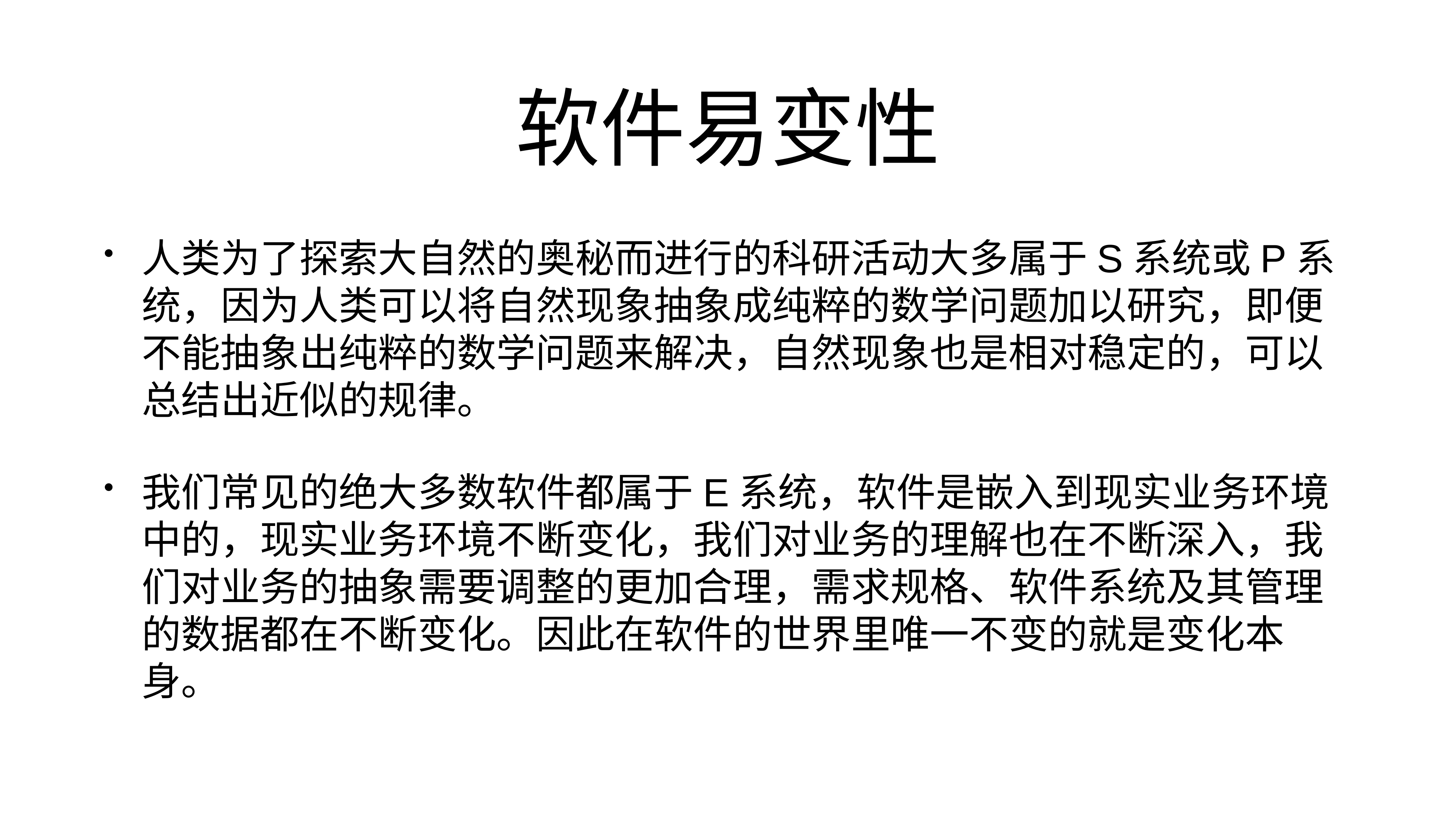

# 软件易变性
人类为了探索大自然的奥秘而进行的科研活动大多属于S系统或P系统，因为人类可以将自然现象抽象成纯粹的数学问题加以研究，即便不能抽象出纯粹的数学问题来解决，自然现象也是相对稳定的，可以总结出近似的规律。
我们常见的绝大多数软件都属于E系统，软件是嵌入到现实业务环境中的，现实业务环境不断变化，我们对业务的理解也在不断深入，我们对业务的抽象需要调整的更加合理，需求规格、软件系统及其管理的数据都在不断变化。因此在软件的世界里唯一不变的就是变化本身。